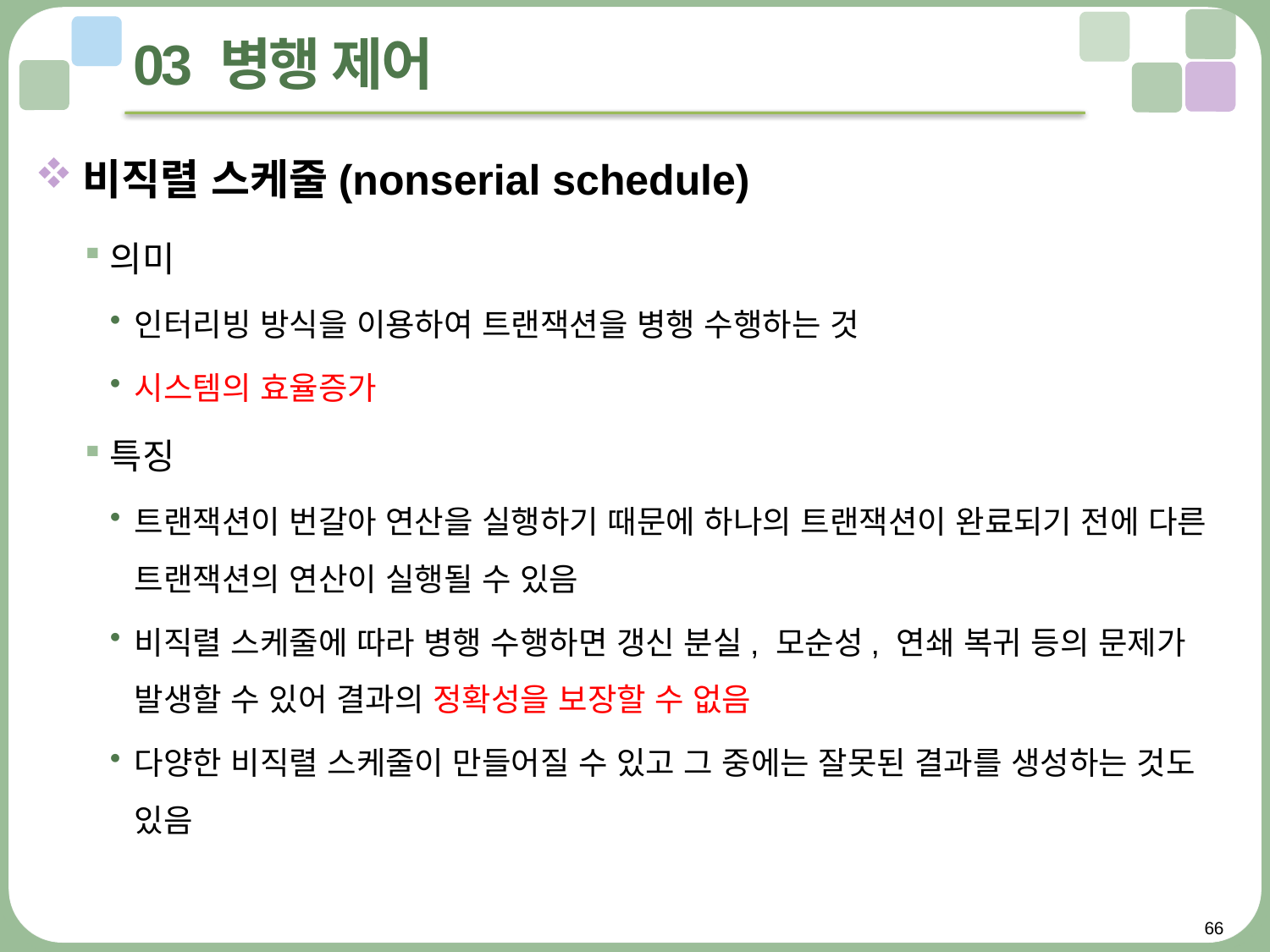

# 03 병행 제어
비직렬 스케줄(nonserial schedule)
의미
인터리빙 방식을 이용하여 트랜잭션을 병행 수행하는 것
시스템의 효율증가
특징
트랜잭션이 번갈아 연산을 실행하기 때문에 하나의 트랜잭션이 완료되기 전에 다른 트랜잭션의 연산이 실행될 수 있음
비직렬 스케줄에 따라 병행 수행하면 갱신 분실, 모순성, 연쇄 복귀 등의 문제가 발생할 수 있어 결과의 정확성을 보장할 수 없음
다양한 비직렬 스케줄이 만들어질 수 있고 그 중에는 잘못된 결과를 생성하는 것도 있음